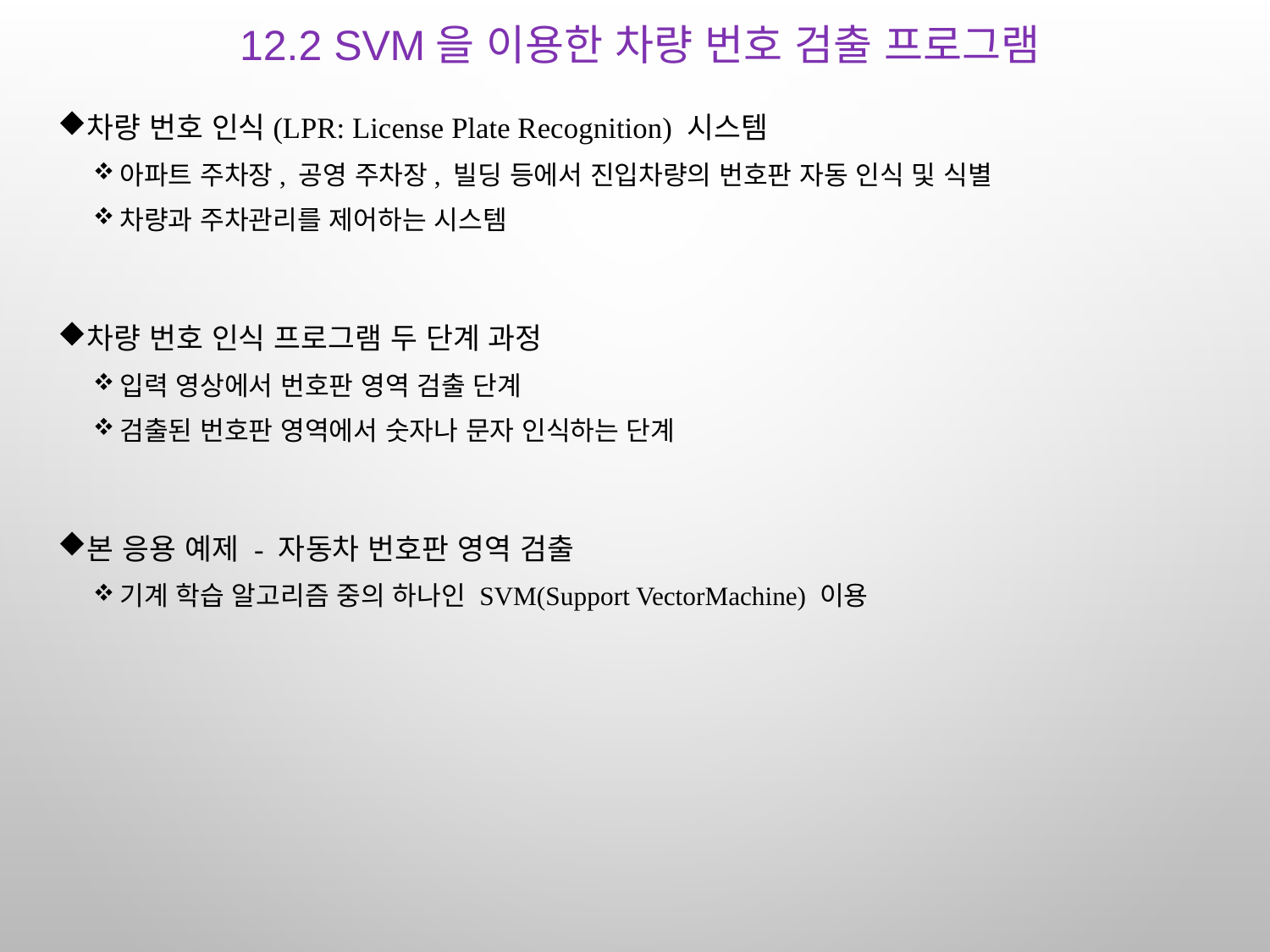

# 12.2 SVM을 이용한 차량 번호 검출 프로그램
차량 번호 인식(LPR: License Plate Recognition) 시스템
아파트 주차장, 공영 주차장, 빌딩 등에서 진입차량의 번호판 자동 인식 및 식별
차량과 주차관리를 제어하는 시스템

차량 번호 인식 프로그램 두 단계 과정
입력 영상에서 번호판 영역 검출 단계
검출된 번호판 영역에서 숫자나 문자 인식하는 단계

본 응용 예제 - 자동차 번호판 영역 검출
기계 학습 알고리즘 중의 하나인 SVM(Support VectorMachine) 이용